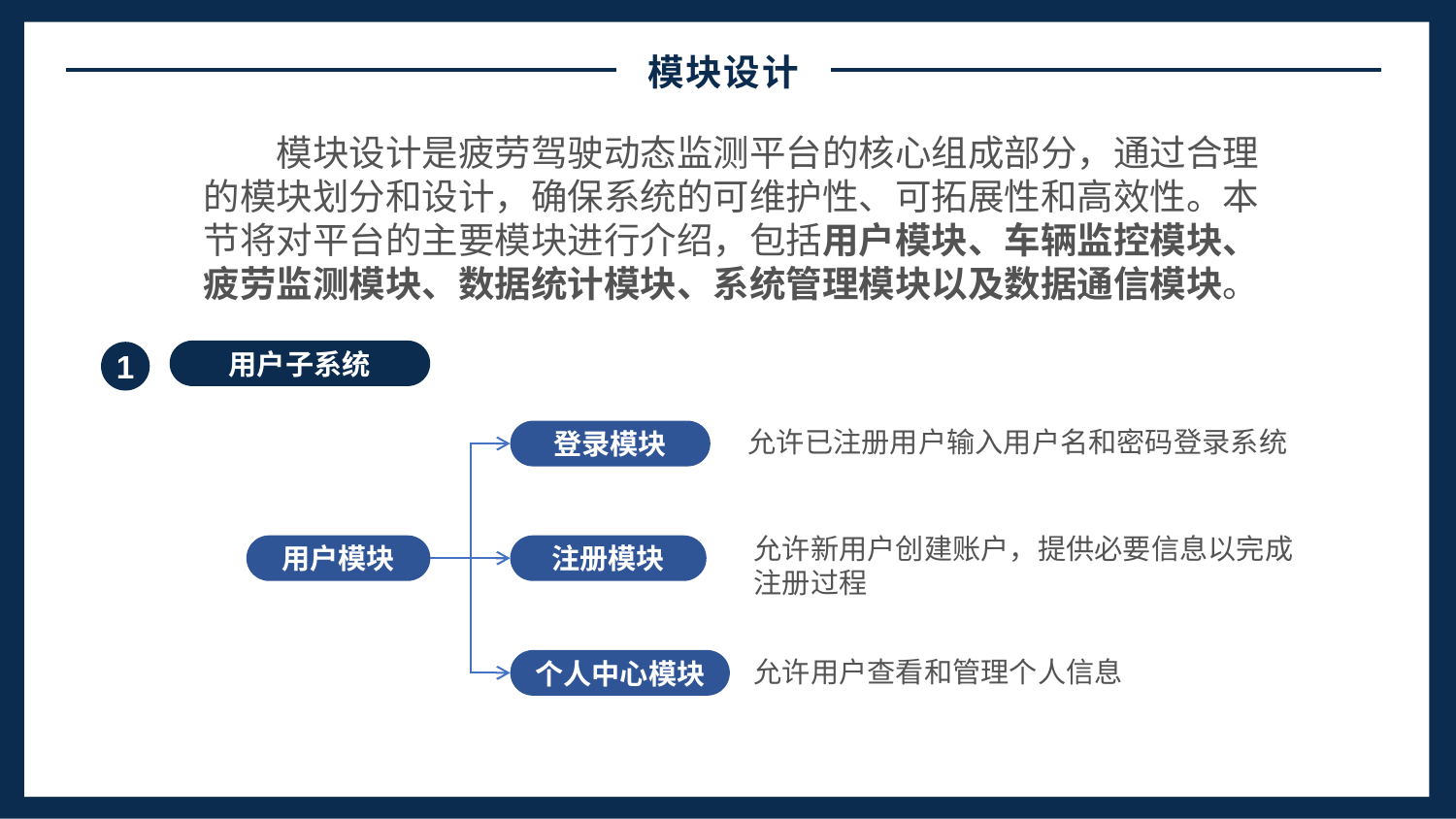

模块设计
模块设计是疲劳驾驶动态监测平台的核心组成部分，通过合理的模块划分和设计，确保系统的可维护性、可拓展性和高效性。本节将对平台的主要模块进行介绍，包括用户模块、车辆监控模块、疲劳监测模块、数据统计模块、系统管理模块以及数据通信模块。
用户子系统
1
允许已注册用户输入用户名和密码登录系统
登录模块
允许新用户创建账户，提供必要信息以完成注册过程
用户模块
注册模块
允许用户查看和管理个人信息
个人中心模块